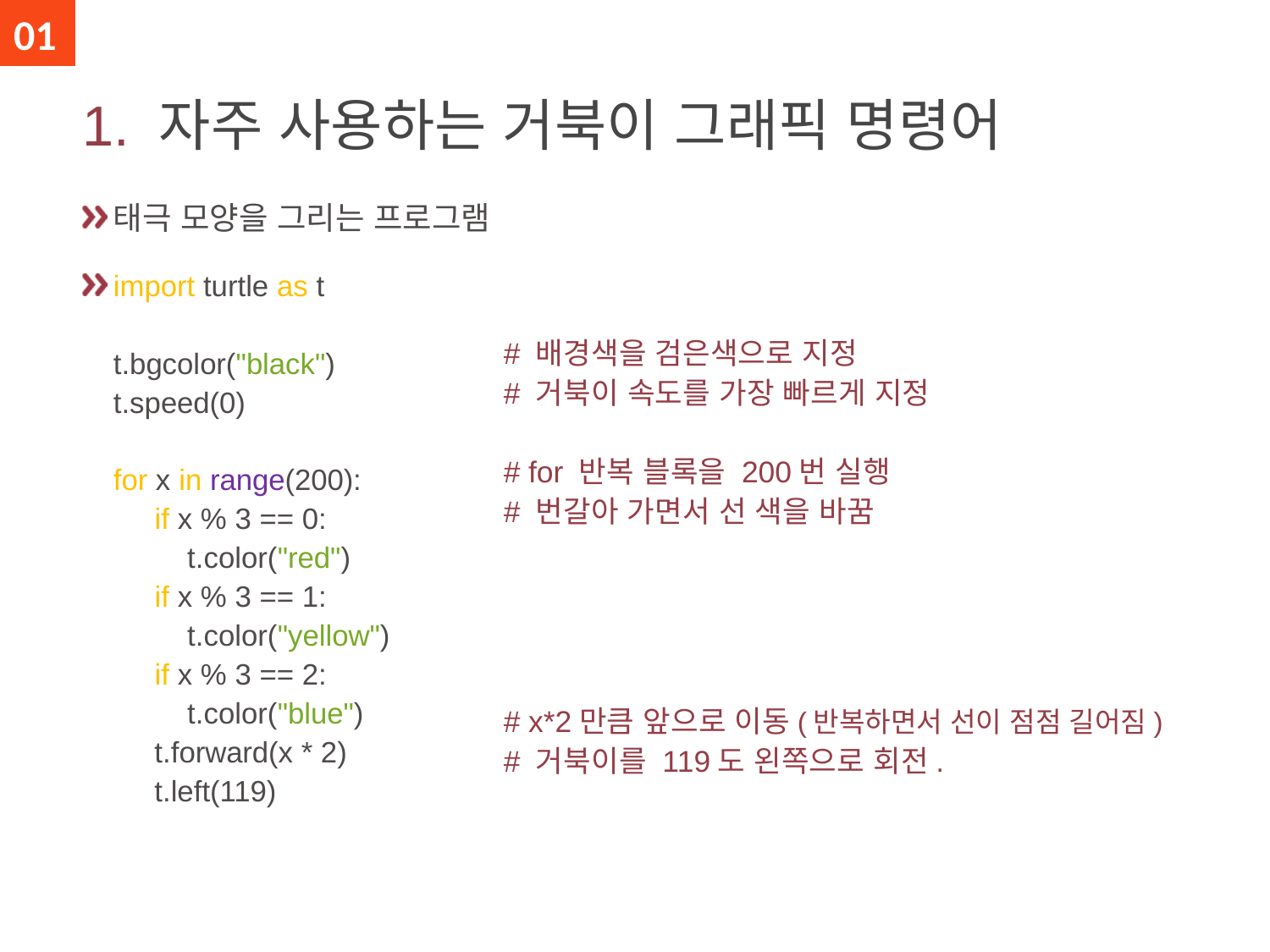

01
# 1. 자주 사용하는 거북이 그래픽 명령어
태극 모양을 그리는 프로그램
import turtle as t
t.bgcolor("black")
t.speed(0)
for x in range(200):
     if x % 3 == 0:
         t.color("red")
     if x % 3 == 1:
         t.color("yellow")
     if x % 3 == 2:
         t.color("blue")
     t.forward(x * 2)
     t.left(119)
# 배경색을 검은색으로 지정 # 거북이 속도를 가장 빠르게 지정 # for 반복 블록을 200번 실행 # 번갈아 가면서 선 색을 바꿈

# x*2만큼 앞으로 이동(반복하면서 선이 점점 길어짐)
# 거북이를 119도 왼쪽으로 회전.